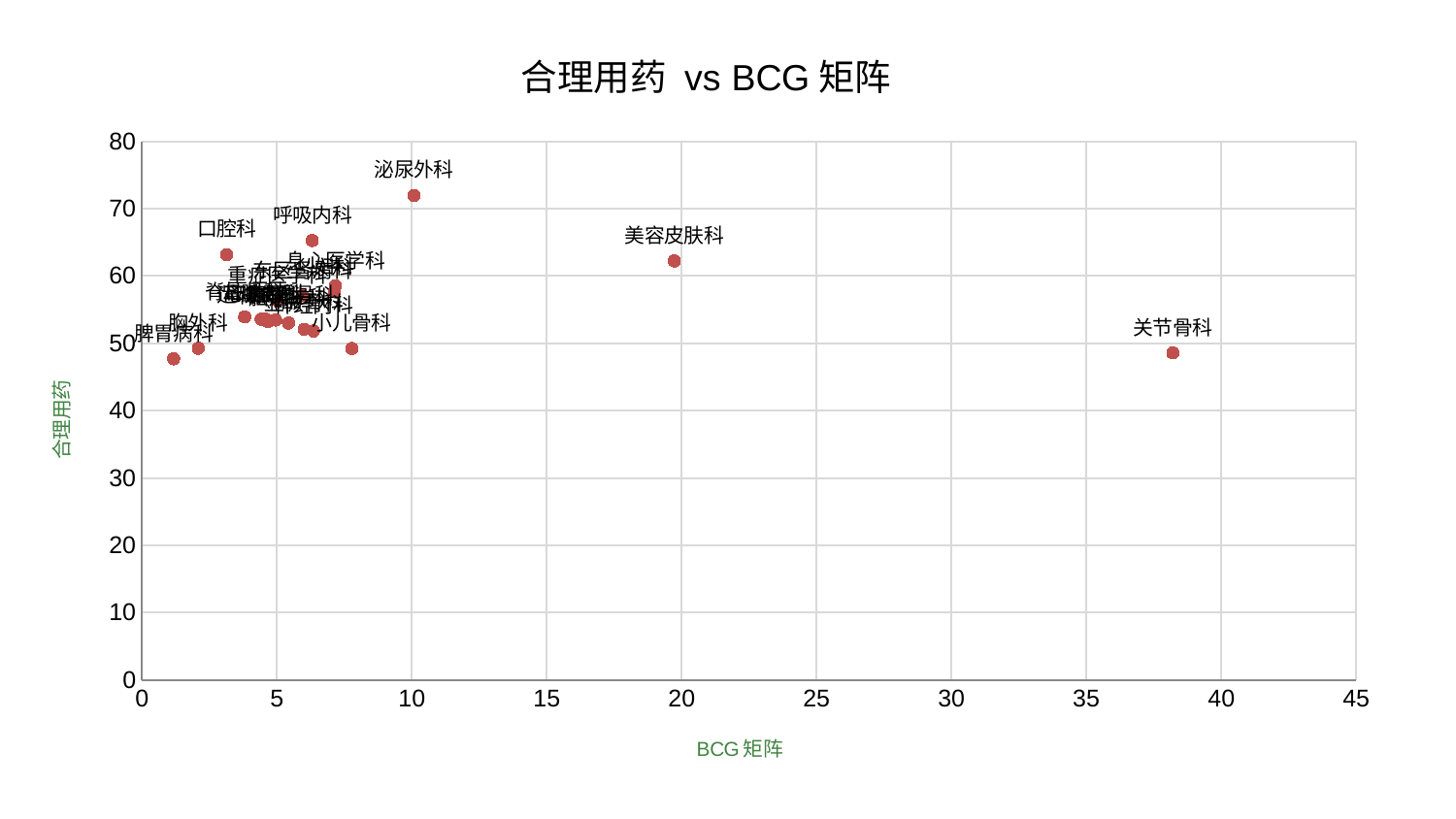

### Chart: 合理用药 vs BCG矩阵

| Category | 合理用药 |
|---|---|
208